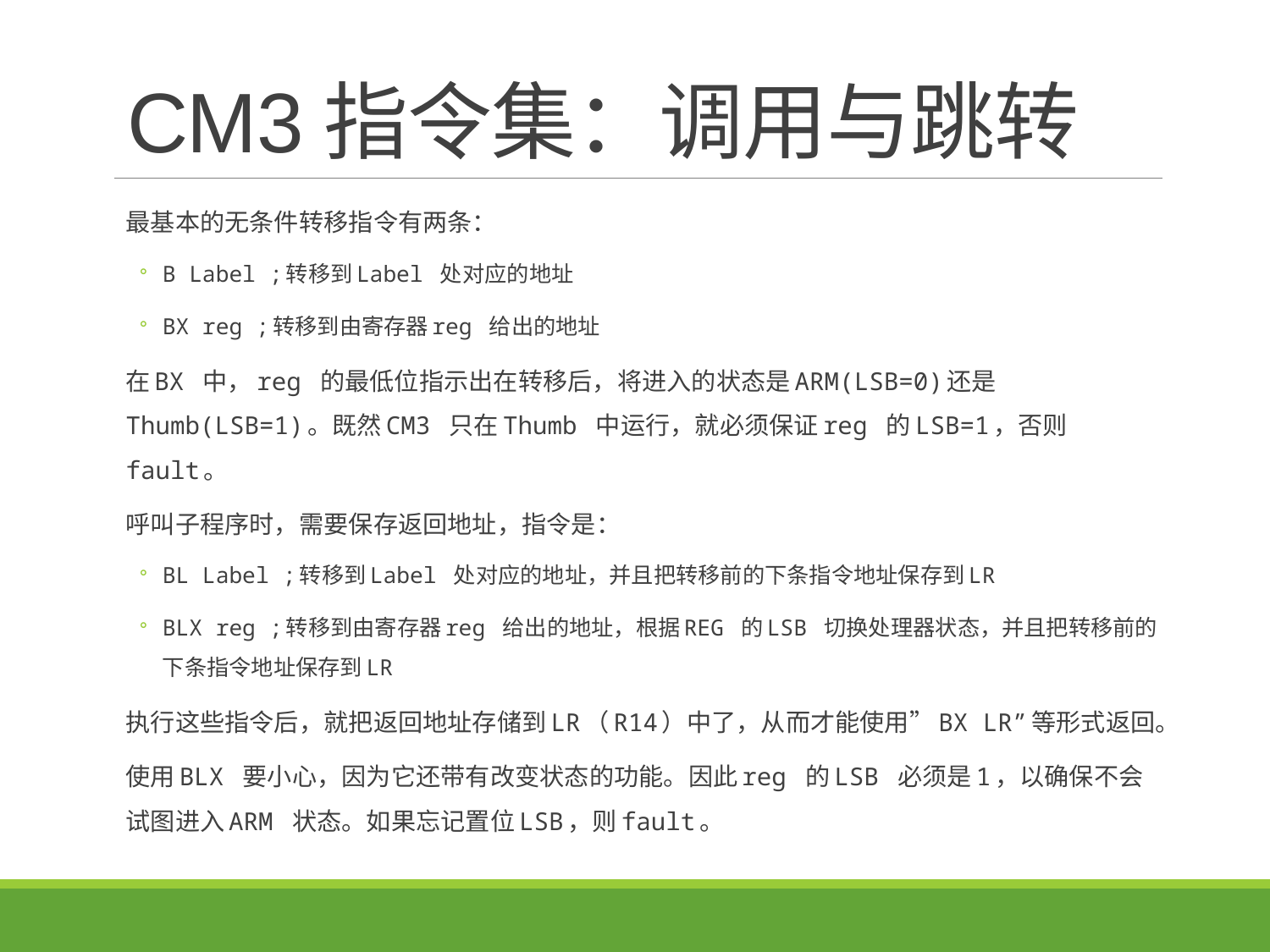

# CM3指令集：调用与跳转
最基本的无条件转移指令有两条：
B Label ;转移到Label 处对应的地址
BX reg ;转移到由寄存器reg 给出的地址
在BX 中，reg 的最低位指示出在转移后，将进入的状态是ARM(LSB=0)还是Thumb(LSB=1)。既然CM3 只在Thumb 中运行，就必须保证reg 的LSB=1，否则fault。
呼叫子程序时，需要保存返回地址，指令是：
BL Label ;转移到Label 处对应的地址，并且把转移前的下条指令地址保存到LR
BLX reg ;转移到由寄存器reg 给出的地址，根据REG 的LSB 切换处理器状态，并且把转移前的下条指令地址保存到LR
执行这些指令后，就把返回地址存储到LR（R14）中了，从而才能使用”BX LR”等形式返回。
使用BLX 要小心，因为它还带有改变状态的功能。因此reg 的LSB 必须是1，以确保不会试图进入ARM 状态。如果忘记置位LSB，则fault。